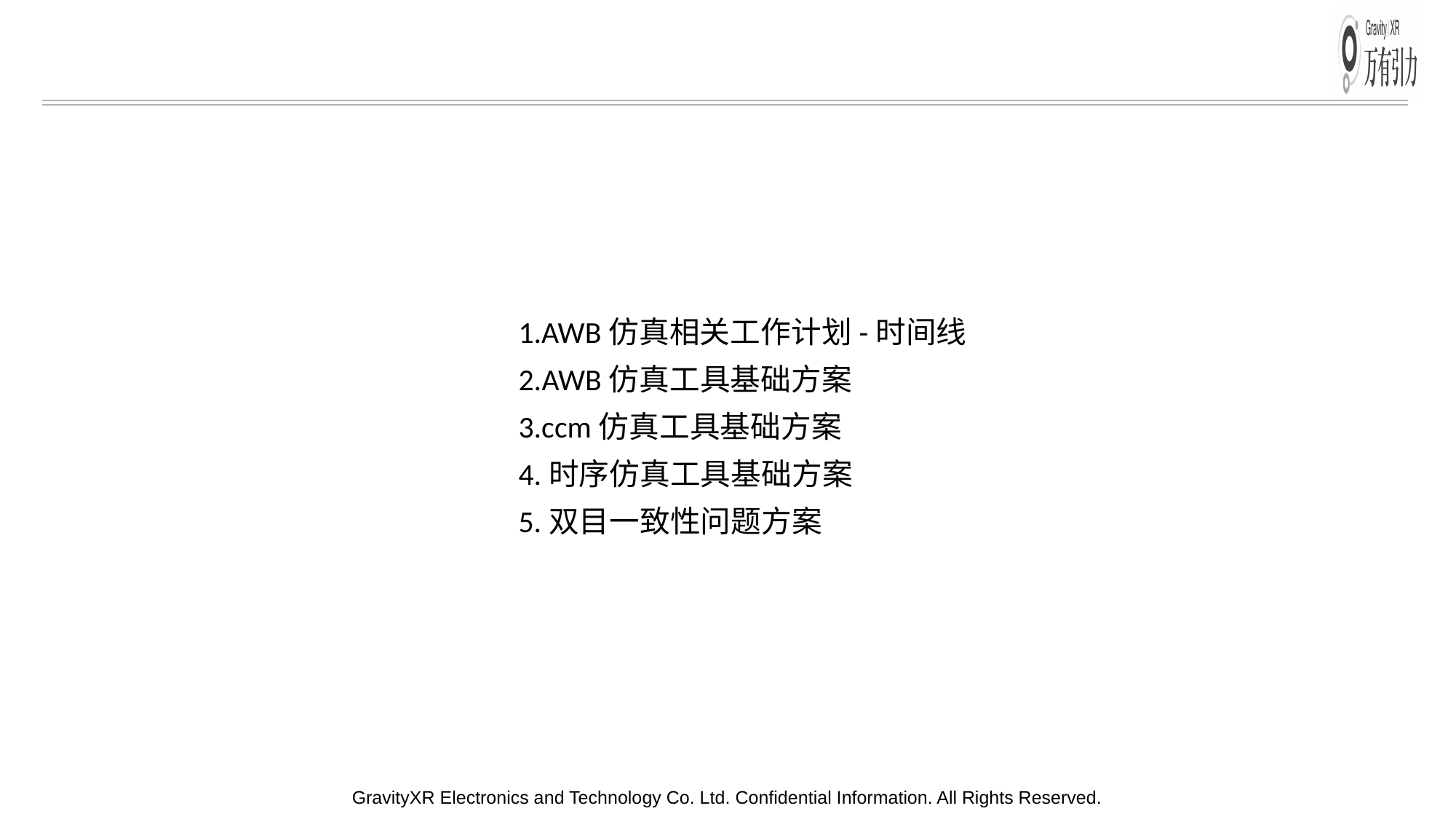

1.AWB仿真相关工作计划-时间线
2.AWB仿真工具基础方案
3.ccm仿真工具基础方案
4.时序仿真工具基础方案
5.双目一致性问题方案